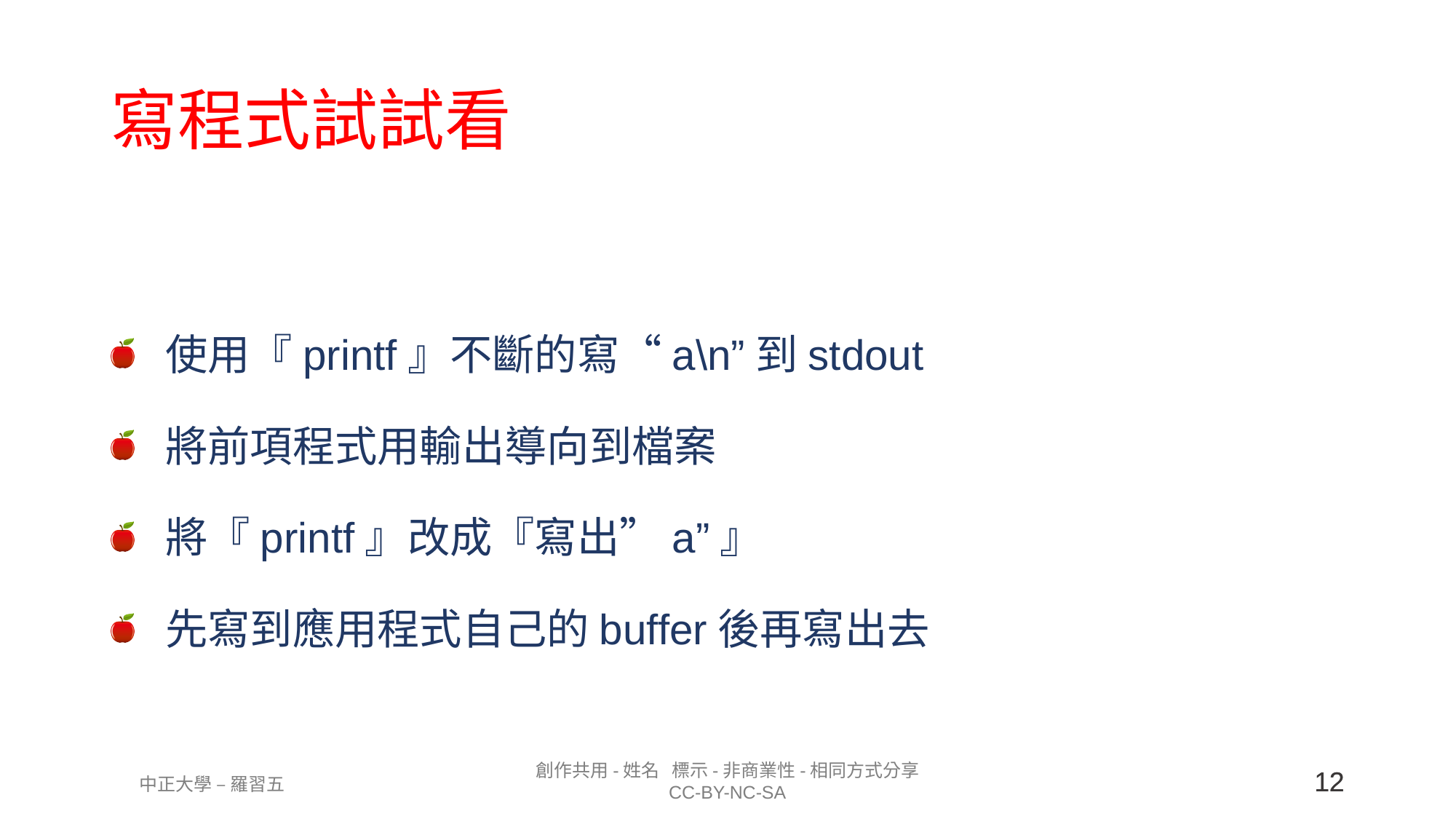

# 寫程式試試看
使用『printf』不斷的寫“a\n”到stdout
將前項程式用輸出導向到檔案
將『printf』改成『寫出”a”』
先寫到應用程式自己的buffer後再寫出去